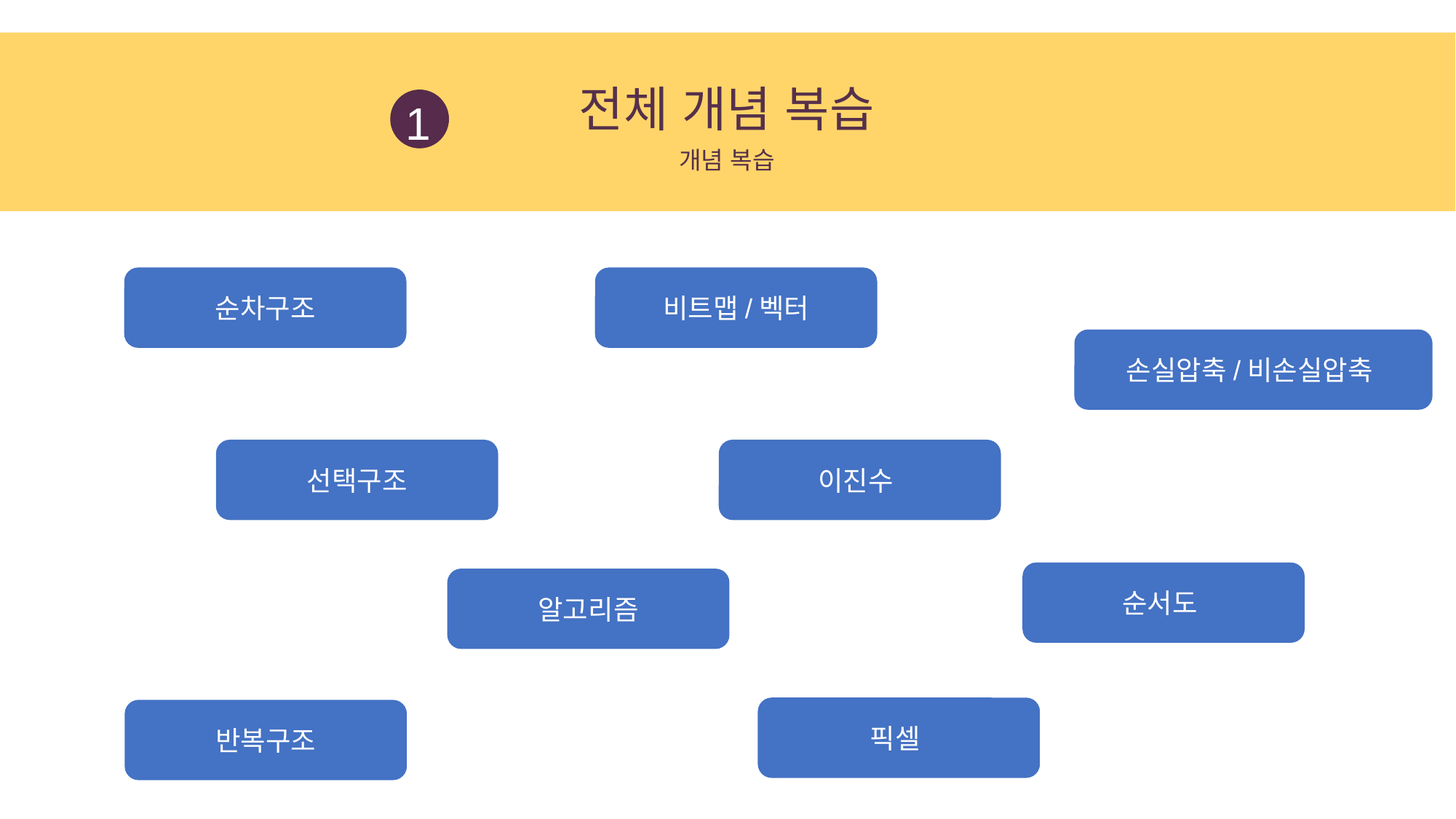

전체 개념 복습

1
개념 복습
순차구조
비트맵/벡터
손실압축/비손실압축
선택구조
이진수
순서도
알고리즘
픽셀
반복구조